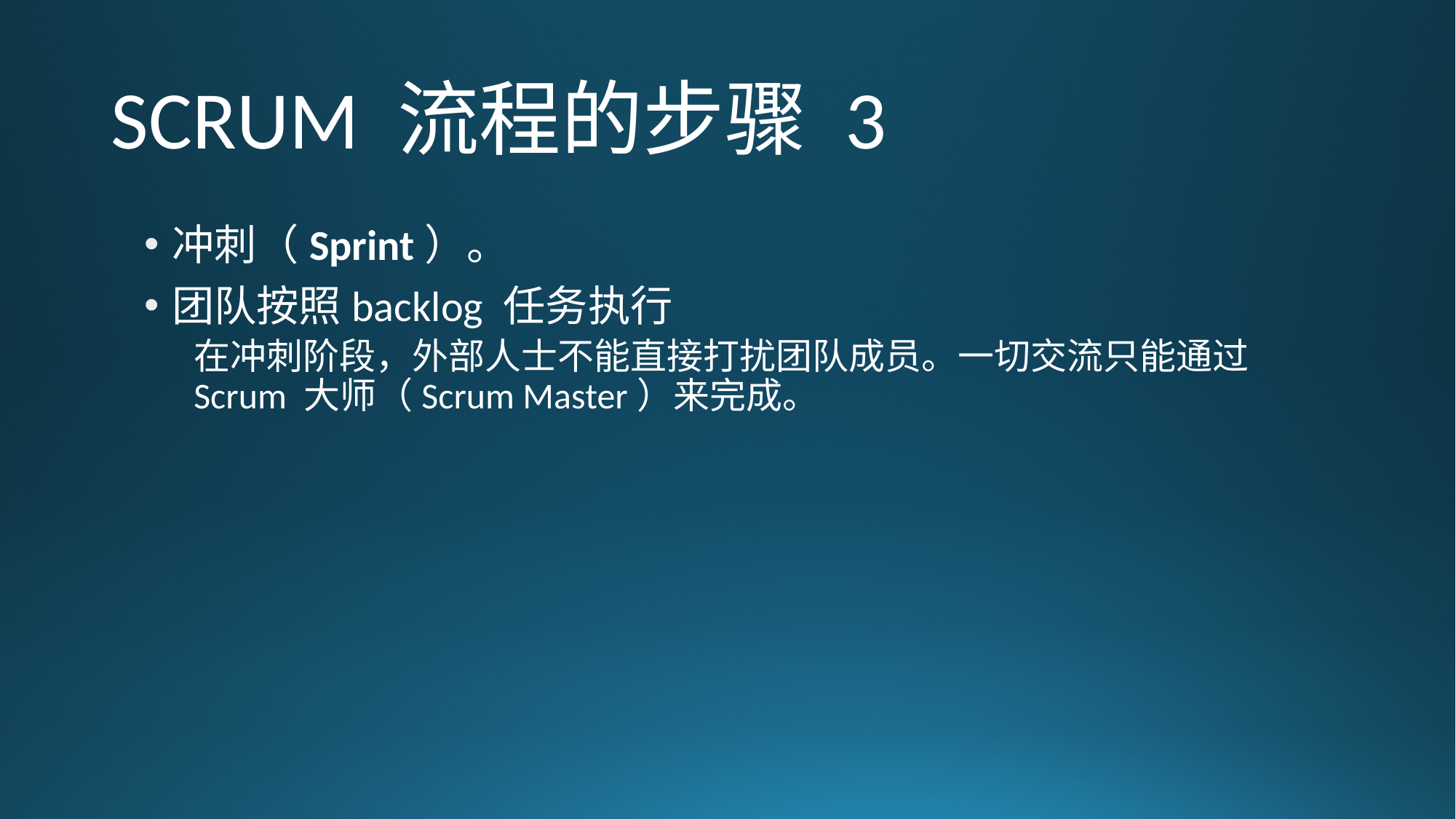

# SCRUM 流程的步骤 3
冲刺（Sprint）。
团队按照backlog 任务执行
在冲刺阶段，外部人士不能直接打扰团队成员。一切交流只能通过 Scrum 大师（Scrum Master）来完成。